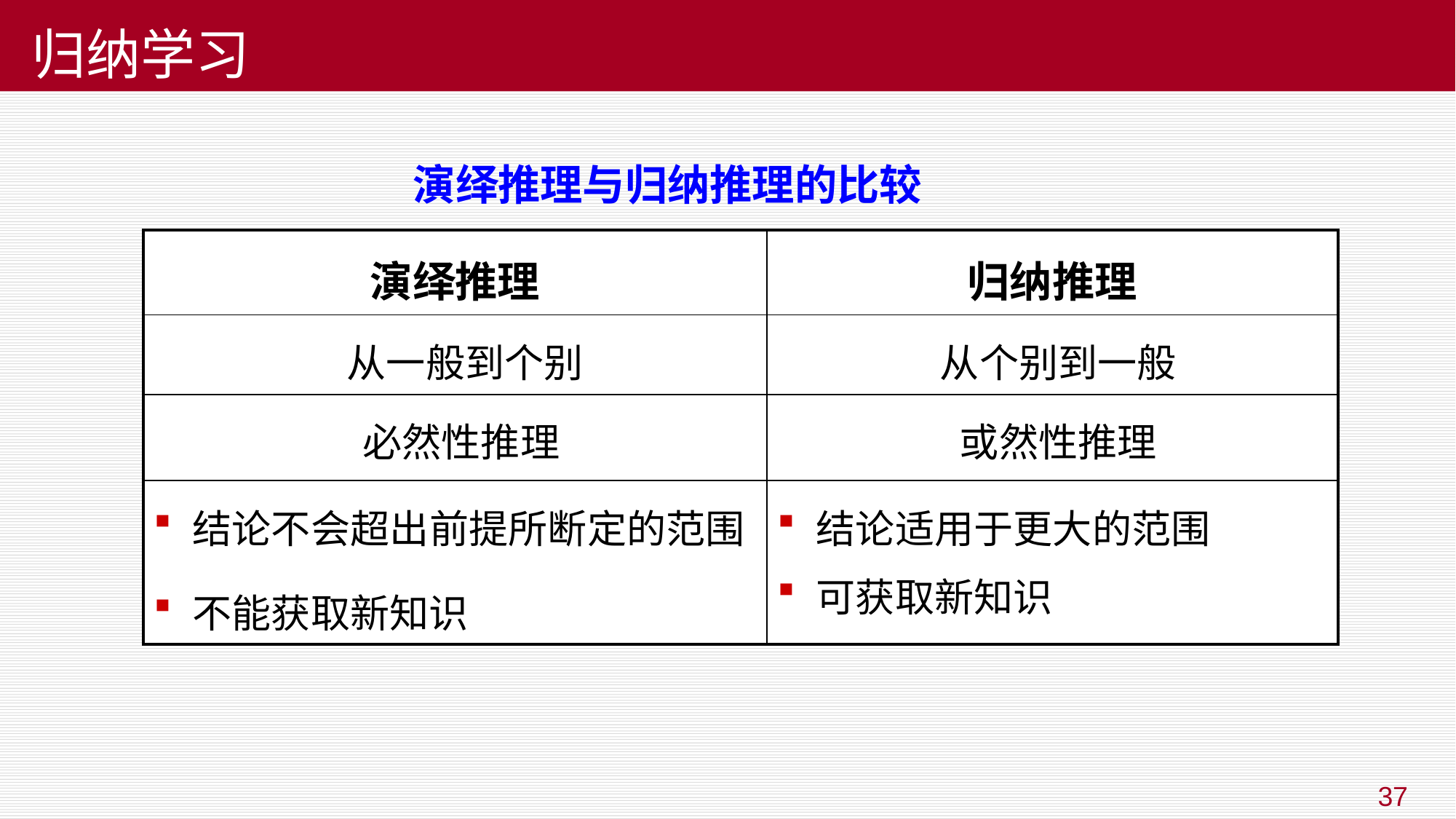

归纳学习
演绎推理与归纳推理的比较
| 演绎推理 | 归纳推理 |
| --- | --- |
| 从一般到个别 | 从个别到一般 |
| 必然性推理 | 或然性推理 |
| 结论不会超出前提所断定的范围 不能获取新知识 | 结论适用于更大的范围 可获取新知识 |
37